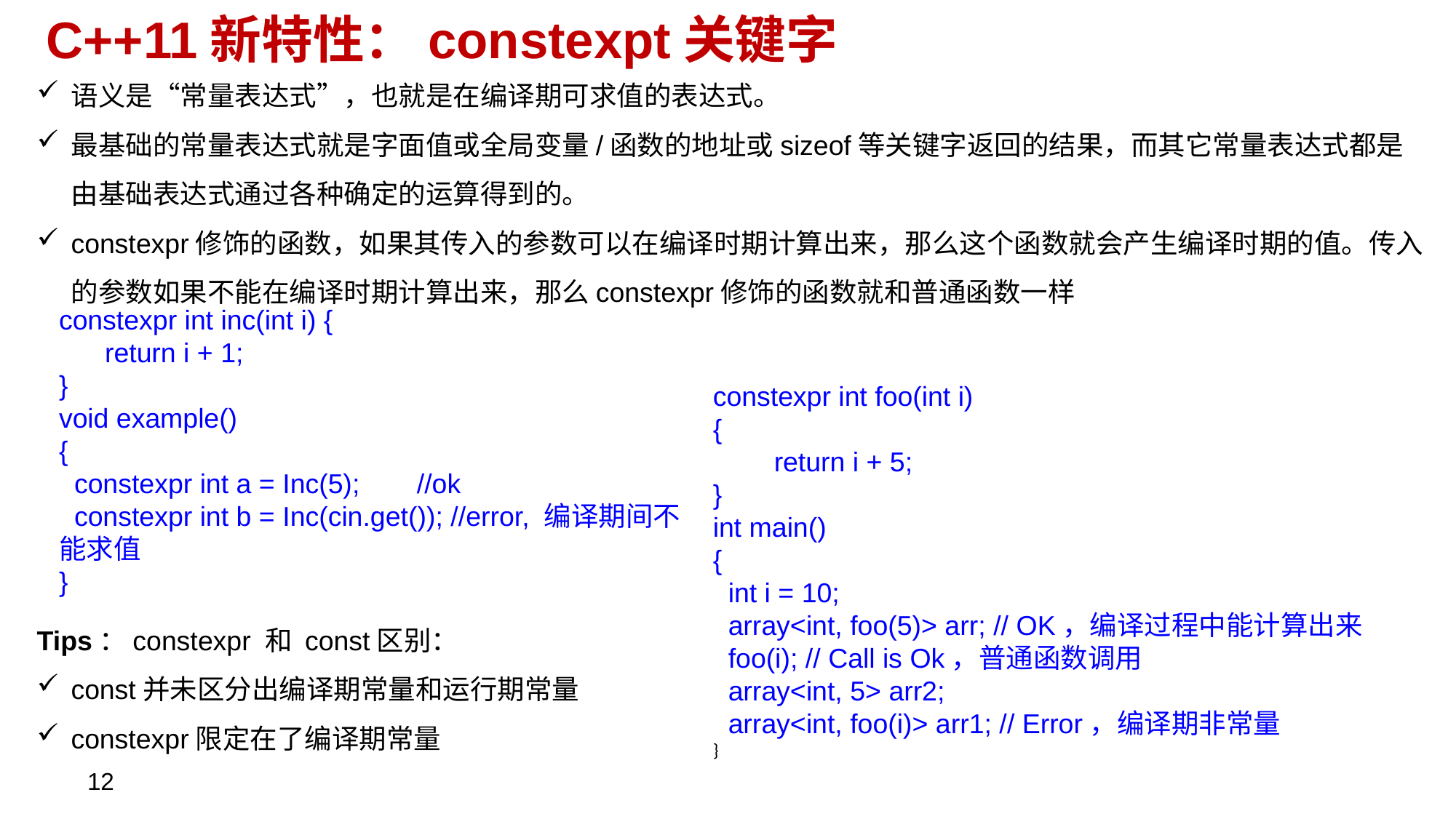

# C++11新特性：constexpt关键字
语义是“常量表达式”，也就是在编译期可求值的表达式。
最基础的常量表达式就是字面值或全局变量/函数的地址或sizeof等关键字返回的结果，而其它常量表达式都是由基础表达式通过各种确定的运算得到的。
constexpr修饰的函数，如果其传入的参数可以在编译时期计算出来，那么这个函数就会产生编译时期的值。传入的参数如果不能在编译时期计算出来，那么constexpr修饰的函数就和普通函数一样
constexpr int inc(int i) {
      return i + 1;
}
void example()
{
  constexpr int a = Inc(5);	    //ok
  constexpr int b = Inc(cin.get()); //error, 编译期间不能求值
}
constexpr int foo(int i)
{
        return i + 5;
}
int main()
{
  int i = 10;
  array<int, foo(5)> arr; // OK，编译过程中能计算出来
  foo(i); // Call is Ok，普通函数调用
  array<int, 5> arr2;
  array<int, foo(i)> arr1; // Error，编译期非常量
}
Tips：constexpr 和 const区别：
const并未区分出编译期常量和运行期常量
constexpr限定在了编译期常量
12